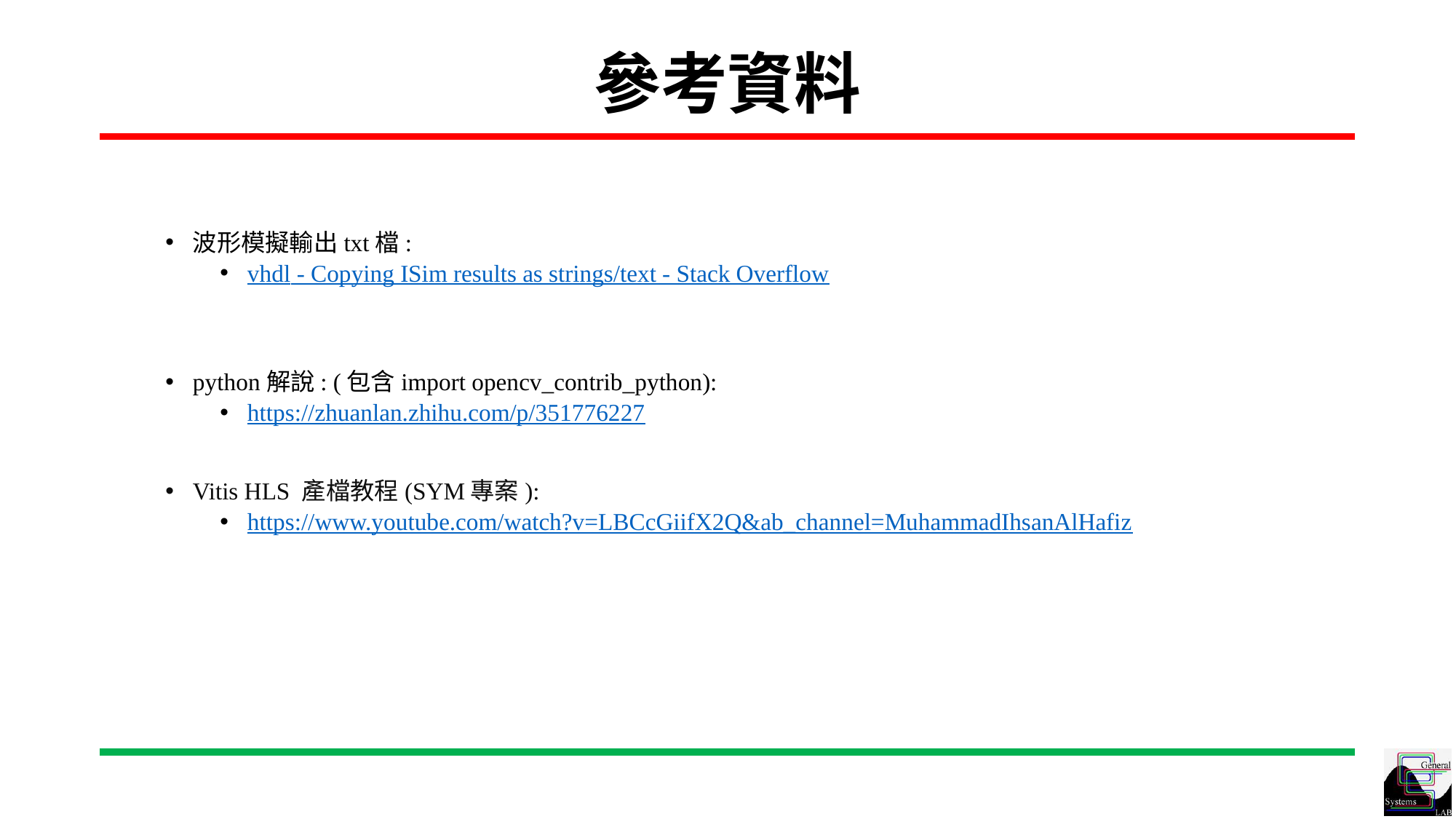

# 參考資料

波形模擬輸出txt檔:
vhdl - Copying ISim results as strings/text - Stack Overflow

python解說: (包含import opencv_contrib_python):
https://zhuanlan.zhihu.com/p/351776227

Vitis HLS 產檔教程(SYM專案):
https://www.youtube.com/watch?v=LBCcGiifX2Q&ab_channel=MuhammadIhsanAlHafiz